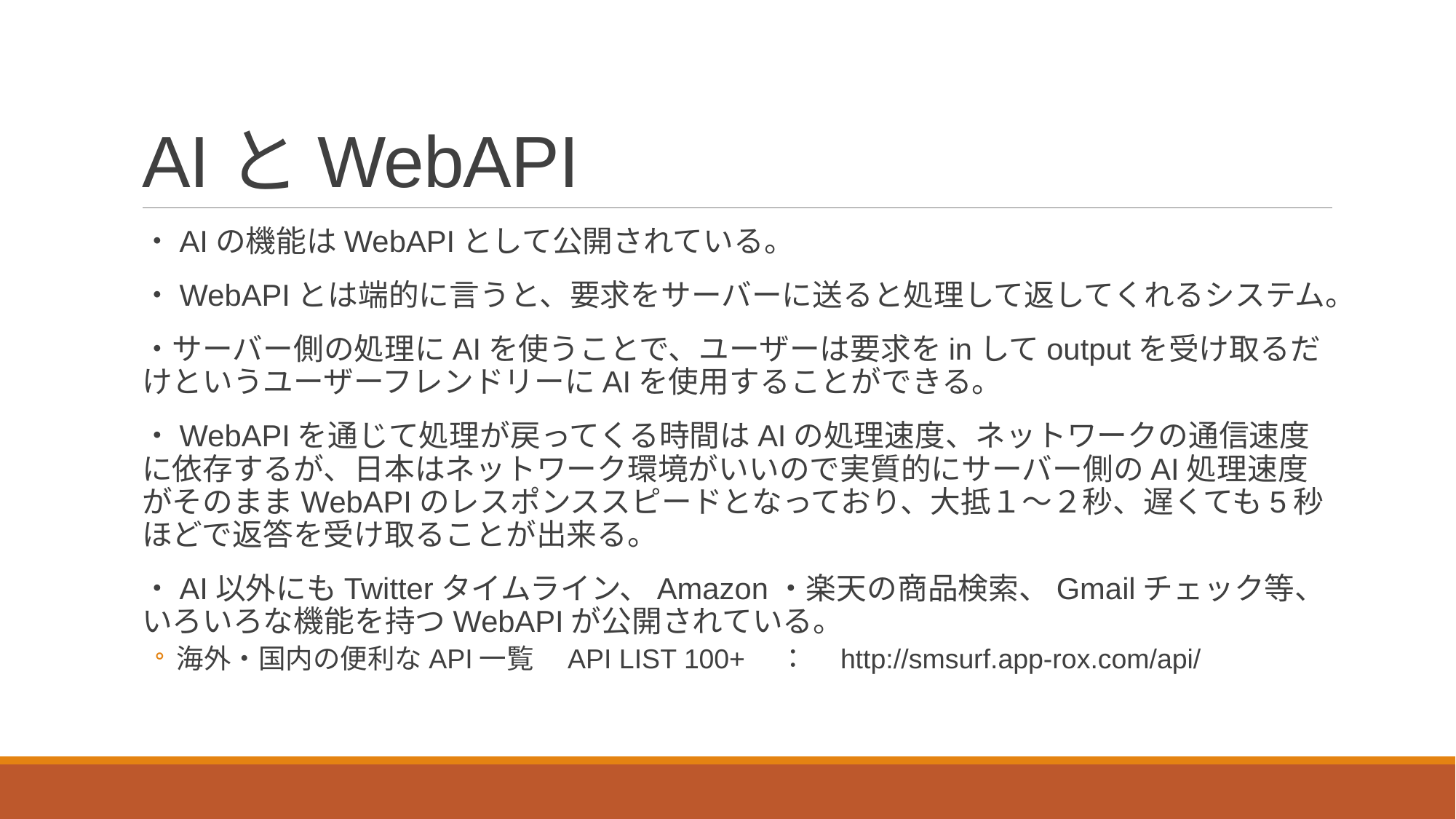

# AIとWebAPI
・AIの機能はWebAPIとして公開されている。
・WebAPIとは端的に言うと、要求をサーバーに送ると処理して返してくれるシステム。
・サーバー側の処理にAIを使うことで、ユーザーは要求をinしてoutputを受け取るだけというユーザーフレンドリーにAIを使用することができる。
・WebAPIを通じて処理が戻ってくる時間はAIの処理速度、ネットワークの通信速度に依存するが、日本はネットワーク環境がいいので実質的にサーバー側のAI処理速度がそのままWebAPIのレスポンススピードとなっており、大抵１～２秒、遅くても5秒ほどで返答を受け取ることが出来る。
・AI以外にもTwitterタイムライン、Amazon・楽天の商品検索、Gmailチェック等、いろいろな機能を持つWebAPIが公開されている。
海外・国内の便利なAPI一覧　API LIST 100+　：　http://smsurf.app-rox.com/api/